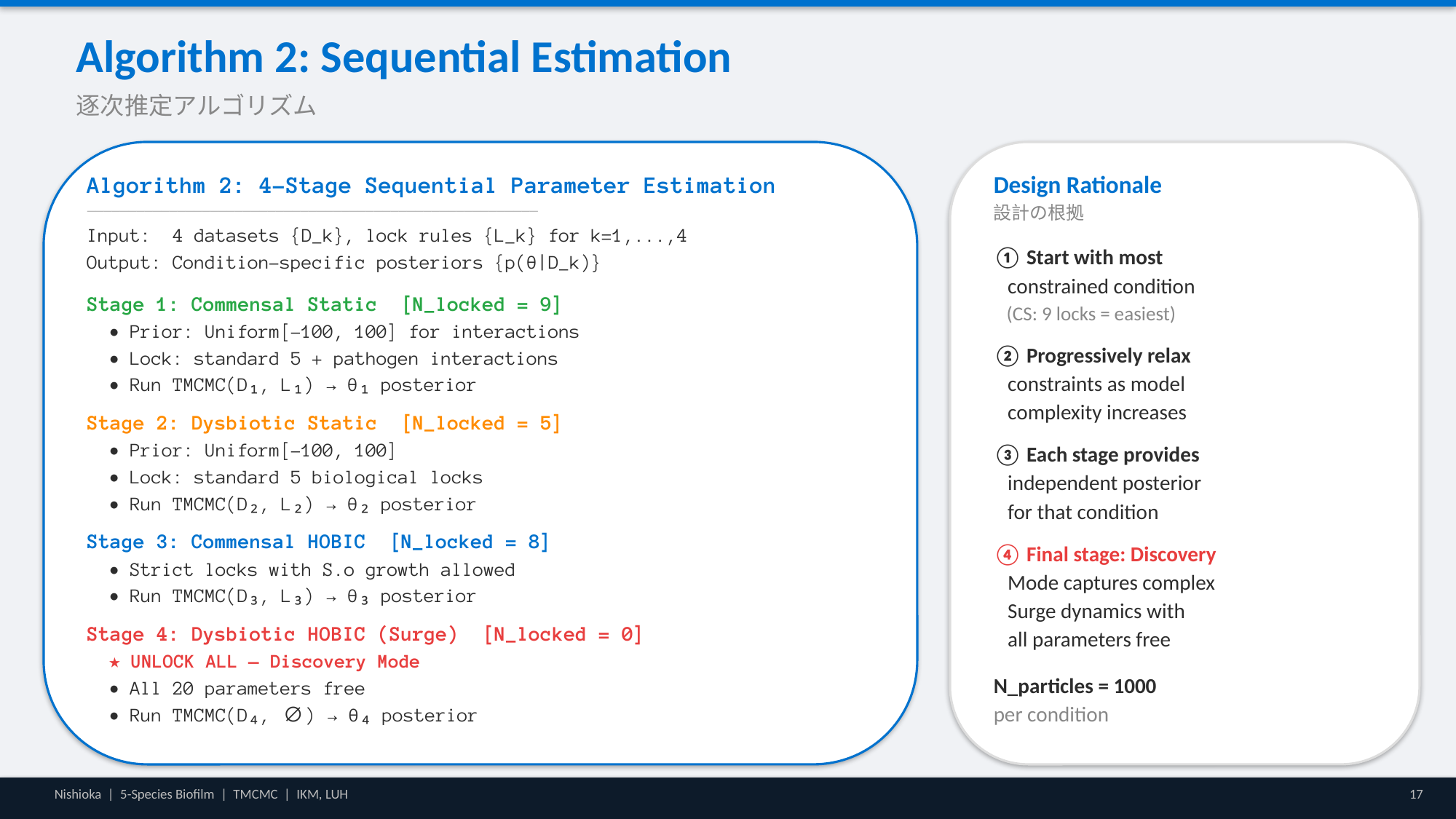

Algorithm 2: Sequential Estimation
逐次推定アルゴリズム

Algorithm 2: 4-Stage Sequential Parameter Estimation
───────────────────────────────────────────────────────
Input:  4 datasets {D_k}, lock rules {L_k} for k=1,...,4
Output: Condition-specific posteriors {p(θ|D_k)}

Stage 1: Commensal Static  [N_locked = 9]
  • Prior: Uniform[−100, 100] for interactions
  • Lock: standard 5 + pathogen interactions
  • Run TMCMC(D₁, L₁) → θ₁ posterior

Stage 2: Dysbiotic Static  [N_locked = 5]
  • Prior: Uniform[−100, 100]
  • Lock: standard 5 biological locks
  • Run TMCMC(D₂, L₂) → θ₂ posterior

Stage 3: Commensal HOBIC  [N_locked = 8]
  • Strict locks with S.o growth allowed
  • Run TMCMC(D₃, L₃) → θ₃ posterior

Stage 4: Dysbiotic HOBIC (Surge)  [N_locked = 0]
  ★ UNLOCK ALL — Discovery Mode
  • All 20 parameters free
  • Run TMCMC(D₄, ∅) → θ₄ posterior
Design Rationale
設計の根拠

① Start with most
   constrained condition
   (CS: 9 locks = easiest)

② Progressively relax
   constraints as model
   complexity increases

③ Each stage provides
   independent posterior
   for that condition

④ Final stage: Discovery
   Mode captures complex
   Surge dynamics with
   all parameters free

N_particles = 1000
per condition

Nishioka  |  5-Species Biofilm  |  TMCMC  |  IKM, LUH
17